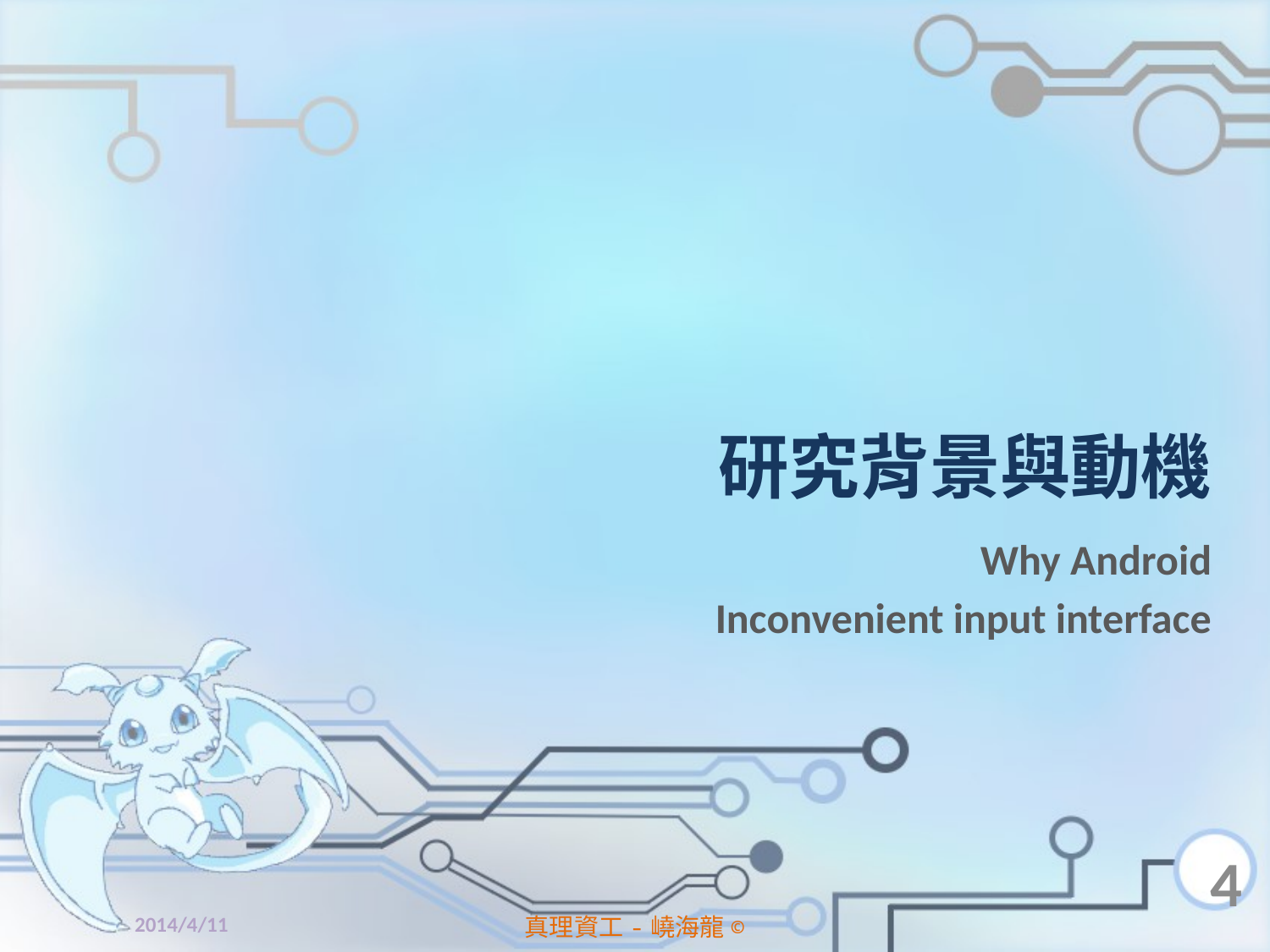

# 研究背景與動機
Why Android
Inconvenient input interface
4
2014/4/11
真理資工-嶢海龍©